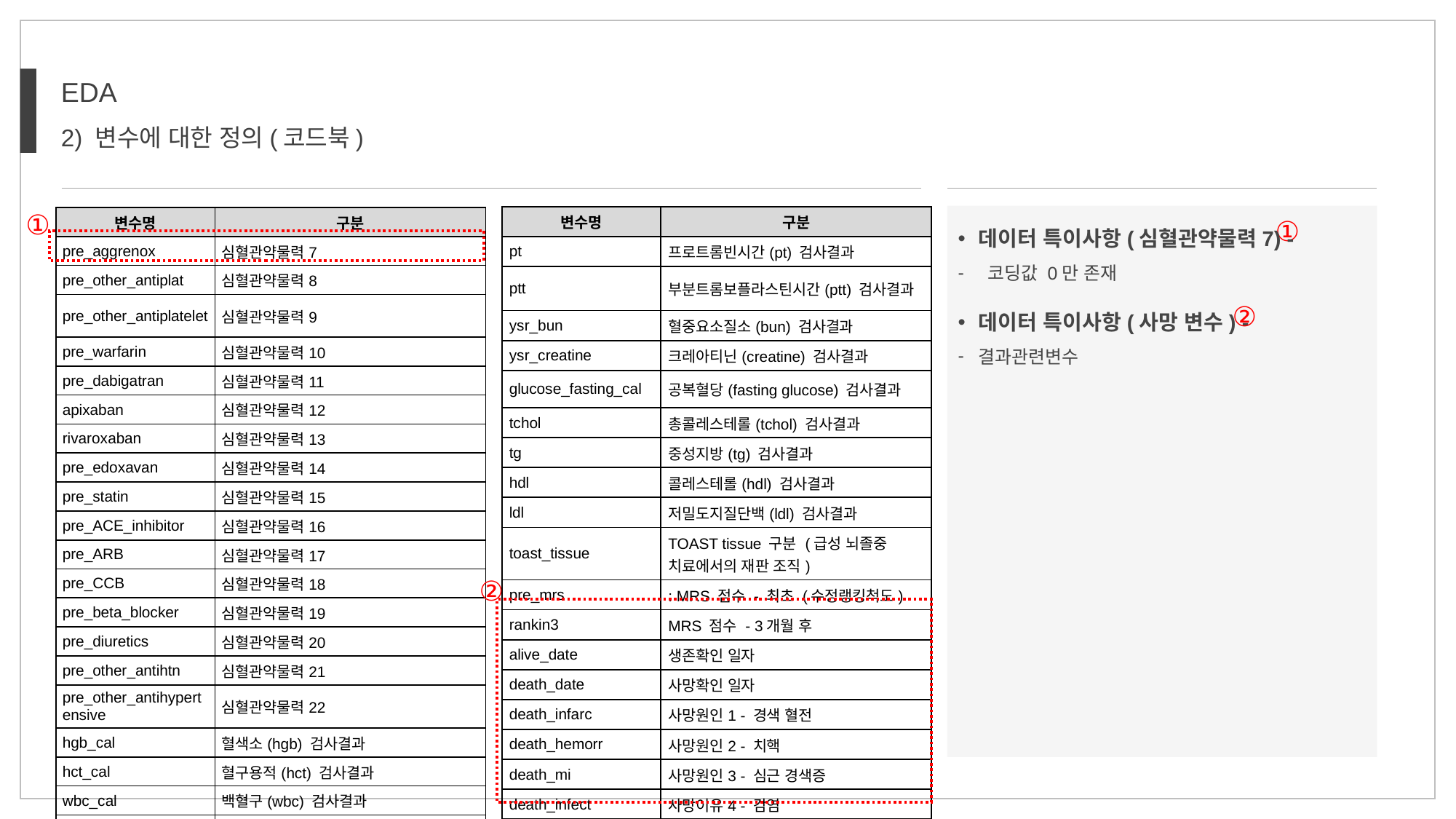

EDA
2) 변수에 대한 정의(코드북)
①

| 변수명 | 구분 |
| --- | --- |
| pt | 프로트롬빈시간(pt) 검사결과 |
| ptt | 부분트롬보플라스틴시간(ptt) 검사결과 |
| ysr\_bun | 혈중요소질소(bun) 검사결과 |
| ysr\_creatine | 크레아티닌(creatine) 검사결과 |
| glucose\_fasting\_cal | 공복혈당(fasting glucose) 검사결과 |
| tchol | 총콜레스테롤(tchol) 검사결과 |
| tg | 중성지방(tg) 검사결과 |
| hdl | 콜레스테롤(hdl) 검사결과 |
| ldl | 저밀도지질단백(ldl) 검사결과 |
| toast\_tissue | TOAST tissue 구분 (급성 뇌졸중 치료에서의 재판 조직) |
| pre\_mrs | : MRS 점수 - 최초 (수정랭킹척도) |
| rankin3 | MRS 점수 - 3개월 후 |
| alive\_date | 생존확인 일자 |
| death\_date | 사망확인 일자 |
| death\_infarc | 사망원인1 - 경색 혈전 |
| death\_hemorr | 사망원인2 - 치핵 |
| death\_mi | 사망원인3 - 심근 경색증 |
| death\_infect | 사망이유4 - 감염 |
| death\_other | 사망이유5 - 기타 |
| death\_ass\_tl | 사망이유6 |
| 변수명 | 구분 |
| --- | --- |
| pre\_aggrenox | 심혈관약물력7 |
| pre\_other\_antiplat | 심혈관약물력8 |
| pre\_other\_antiplatelet | 심혈관약물력9 |
| pre\_warfarin | 심혈관약물력10 |
| pre\_dabigatran | 심혈관약물력11 |
| apixaban | 심혈관약물력12 |
| rivaroxaban | 심혈관약물력13 |
| pre\_edoxavan | 심혈관약물력14 |
| pre\_statin | 심혈관약물력15 |
| pre\_ACE\_inhibitor | 심혈관약물력16 |
| pre\_ARB | 심혈관약물력17 |
| pre\_CCB | 심혈관약물력18 |
| pre\_beta\_blocker | 심혈관약물력19 |
| pre\_diuretics | 심혈관약물력20 |
| pre\_other\_antihtn | 심혈관약물력21 |
| pre\_other\_antihypertensive | 심혈관약물력22 |
| hgb\_cal | 혈색소(hgb) 검사결과 |
| hct\_cal | 혈구용적(hct) 검사결과 |
| wbc\_cal | 백혈구(wbc) 검사결과 |
| platelet\_cal | 혈소한(platelet) 검사결과 |
데이터 특이사항(심혈관약물력7) -
 코딩값 0만 존재
①

데이터 특이사항(사망 변수) -
결과관련변수
②
②